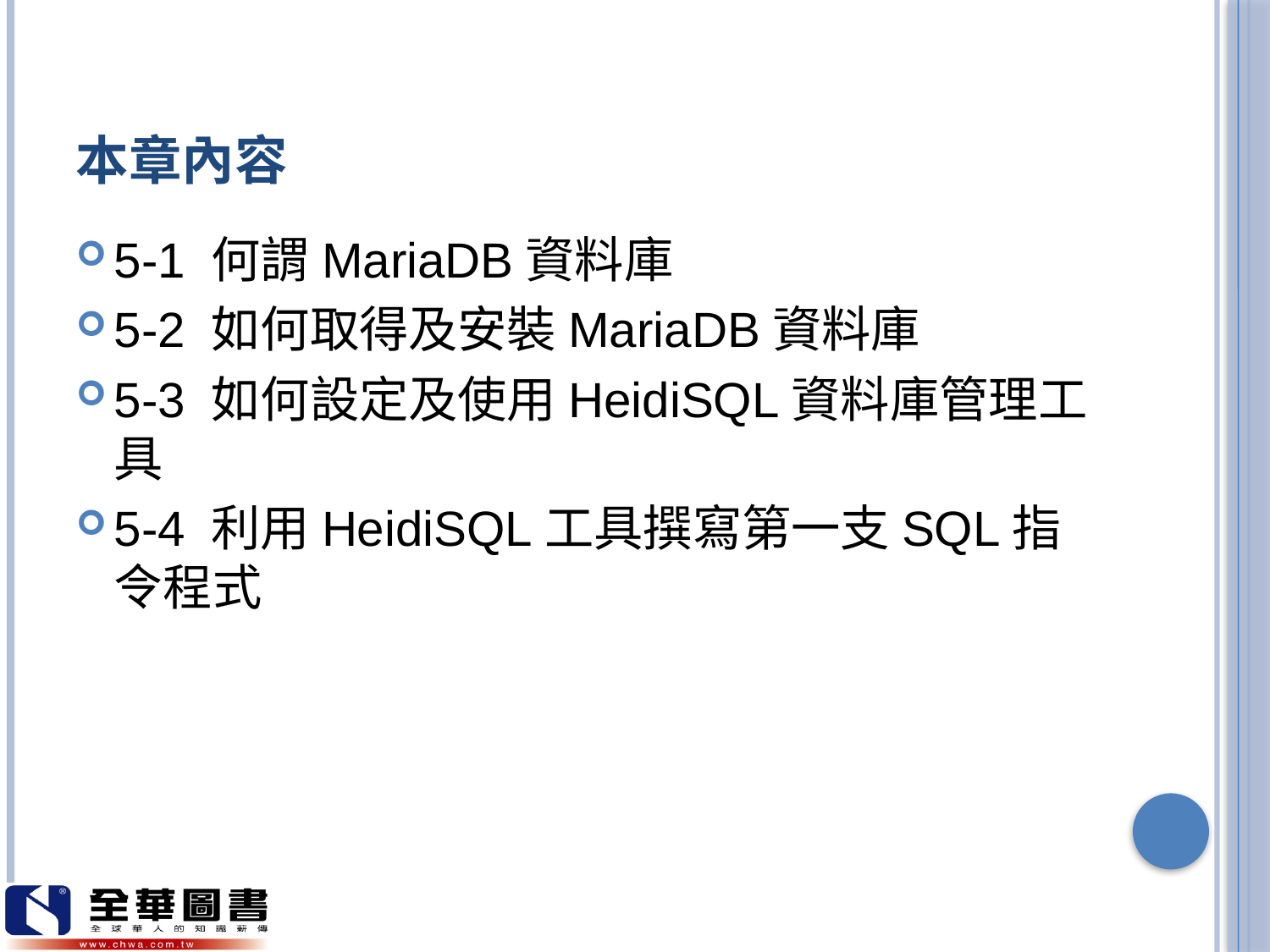

# 本章內容
5-1 何謂MariaDB資料庫
5-2 如何取得及安裝MariaDB資料庫
5-3 如何設定及使用HeidiSQL資料庫管理工具
5-4 利用HeidiSQL工具撰寫第一支SQL指令程式